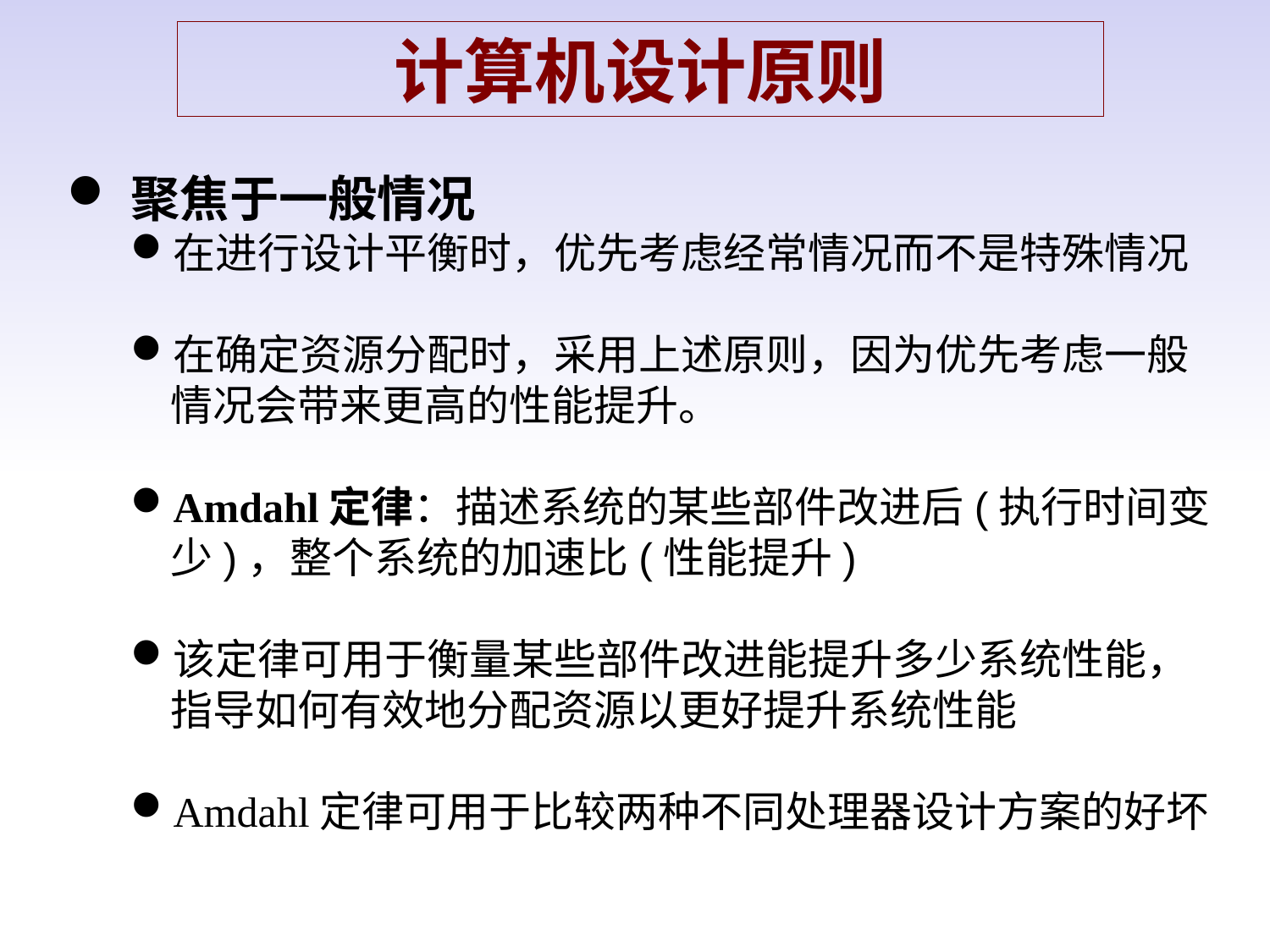

计算机设计原则
聚焦于一般情况
在进行设计平衡时，优先考虑经常情况而不是特殊情况

在确定资源分配时，采用上述原则，因为优先考虑一般情况会带来更高的性能提升。

Amdahl定律：描述系统的某些部件改进后(执行时间变少)，整个系统的加速比(性能提升)

该定律可用于衡量某些部件改进能提升多少系统性能，指导如何有效地分配资源以更好提升系统性能

Amdahl定律可用于比较两种不同处理器设计方案的好坏